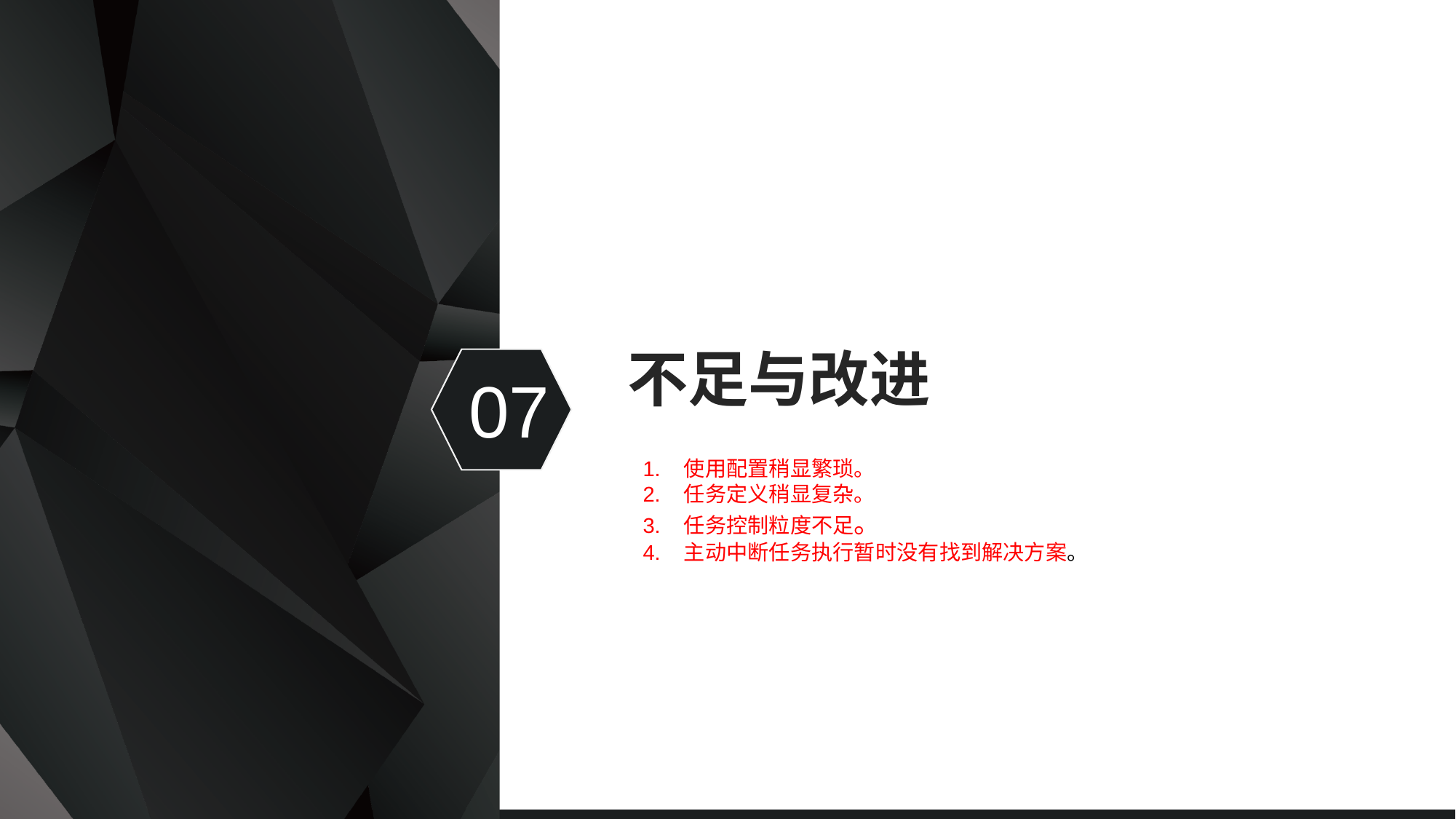

# 不足与改进
07
使用配置稍显繁琐。
任务定义稍显复杂。
任务控制粒度不足。
主动中断任务执行暂时没有找到解决方案。